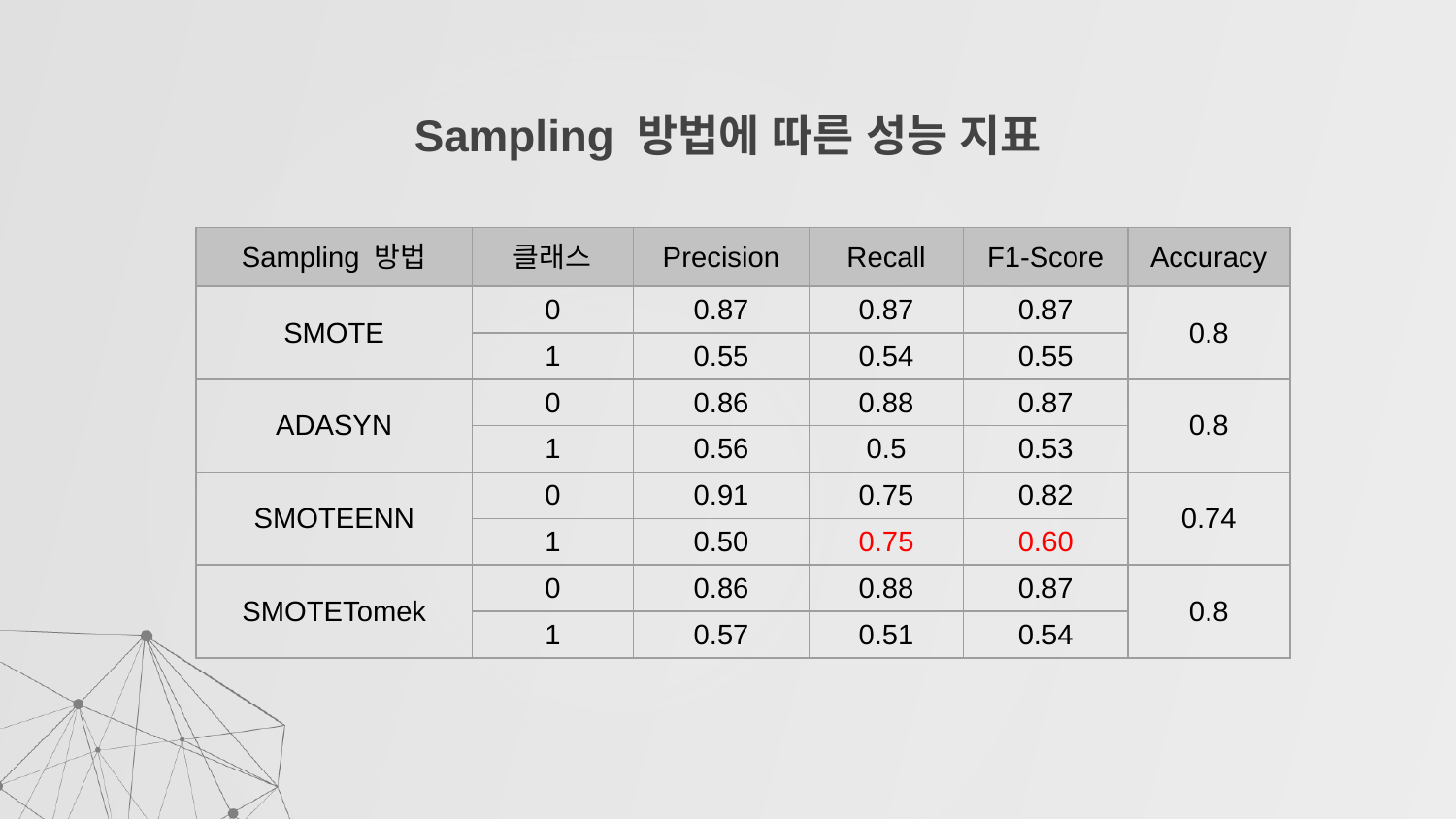

# Sampling 방법에 따른 성능 지표
| Sampling 방법 | 클래스 | Precision | Recall | F1-Score | Accuracy |
| --- | --- | --- | --- | --- | --- |
| SMOTE | 0 | 0.87 | 0.87 | 0.87 | 0.8 |
|  | 1 | 0.55 | 0.54 | 0.55 |  |
| ADASYN | 0 | 0.86 | 0.88 | 0.87 | 0.8 |
|  | 1 | 0.56 | 0.5 | 0.53 |  |
| SMOTEENN | 0 | 0.91 | 0.75 | 0.82 | 0.74 |
|  | 1 | 0.50 | 0.75 | 0.60 |  |
| SMOTETomek | 0 | 0.86 | 0.88 | 0.87 | 0.8 |
|  | 1 | 0.57 | 0.51 | 0.54 |  |